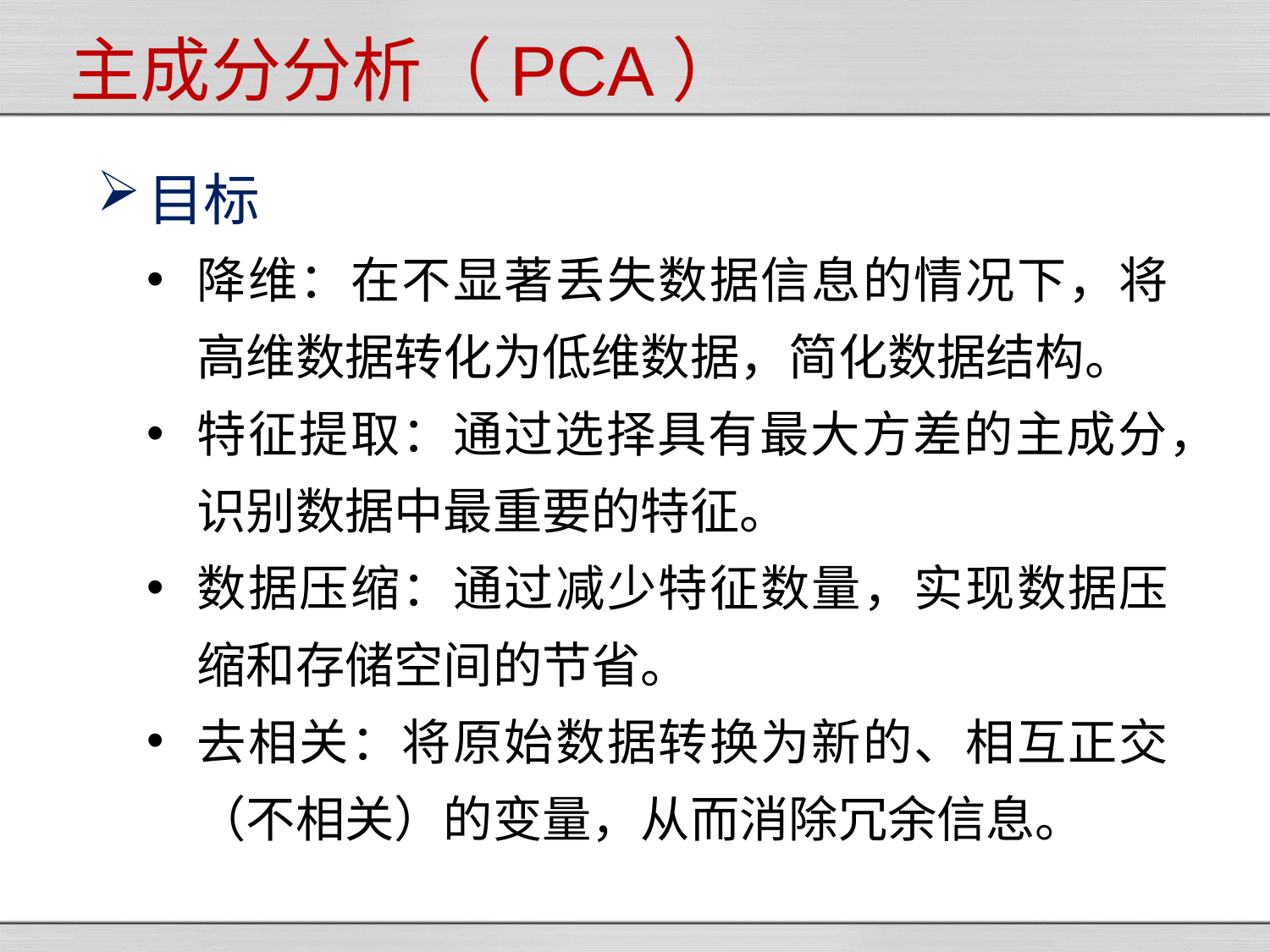

主成分分析（PCA）
目标
降维：在不显著丢失数据信息的情况下，将高维数据转化为低维数据，简化数据结构。
特征提取：通过选择具有最大方差的主成分，识别数据中最重要的特征。
数据压缩：通过减少特征数量，实现数据压缩和存储空间的节省。
去相关：将原始数据转换为新的、相互正交（不相关）的变量，从而消除冗余信息。